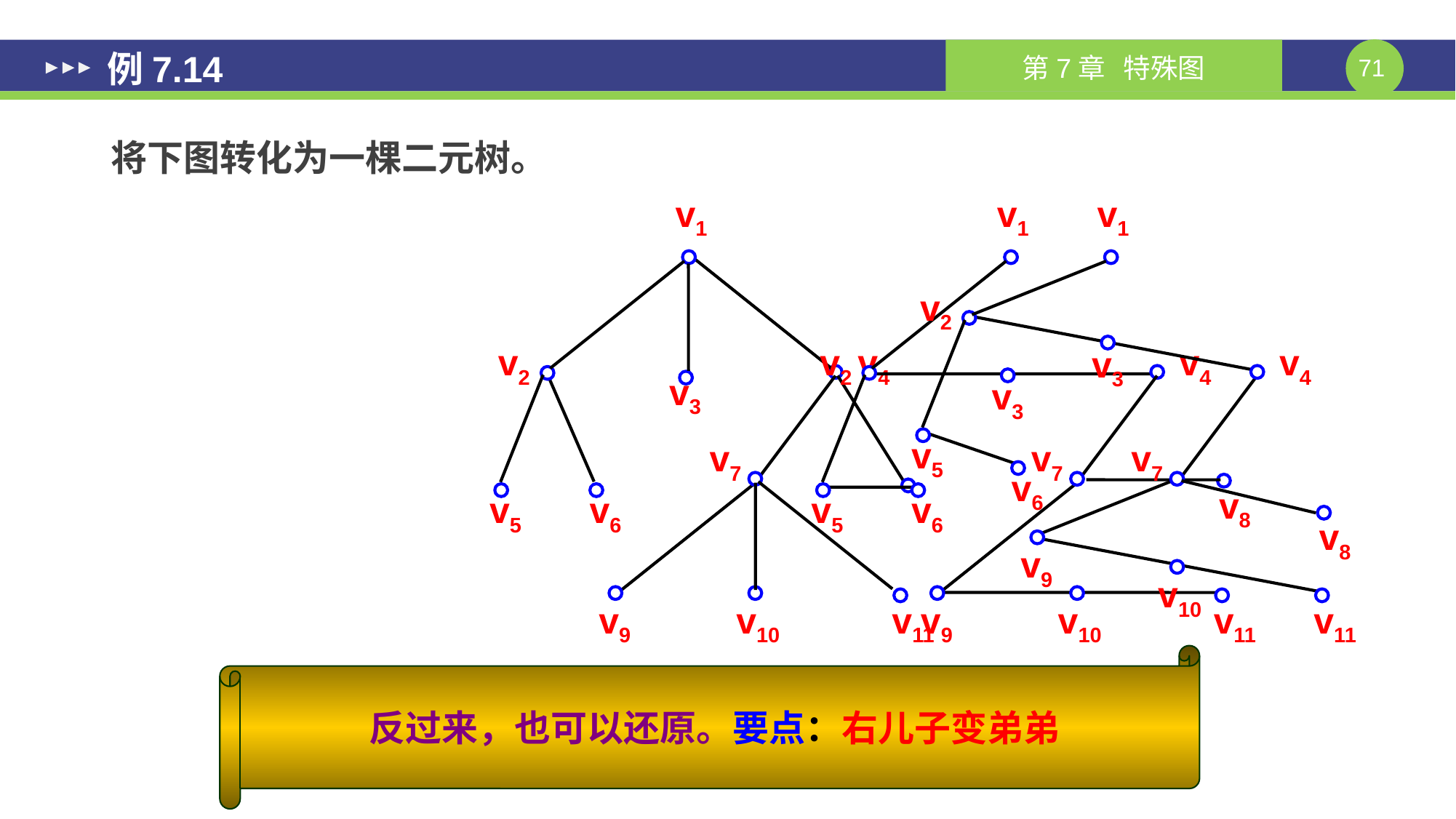

# 例7.14
将下图转化为一棵二元树。
v1

v2
v4

v3

v7

v5
v6

v9
v10
v11
v1

v2
v4

v3

v7

v8

v5

v6

v9
v10
v11
v1

v2

v4
v3

v5

v7

v6

v8

v9

v10

v11
反过来，也可以还原。要点：右儿子变弟弟